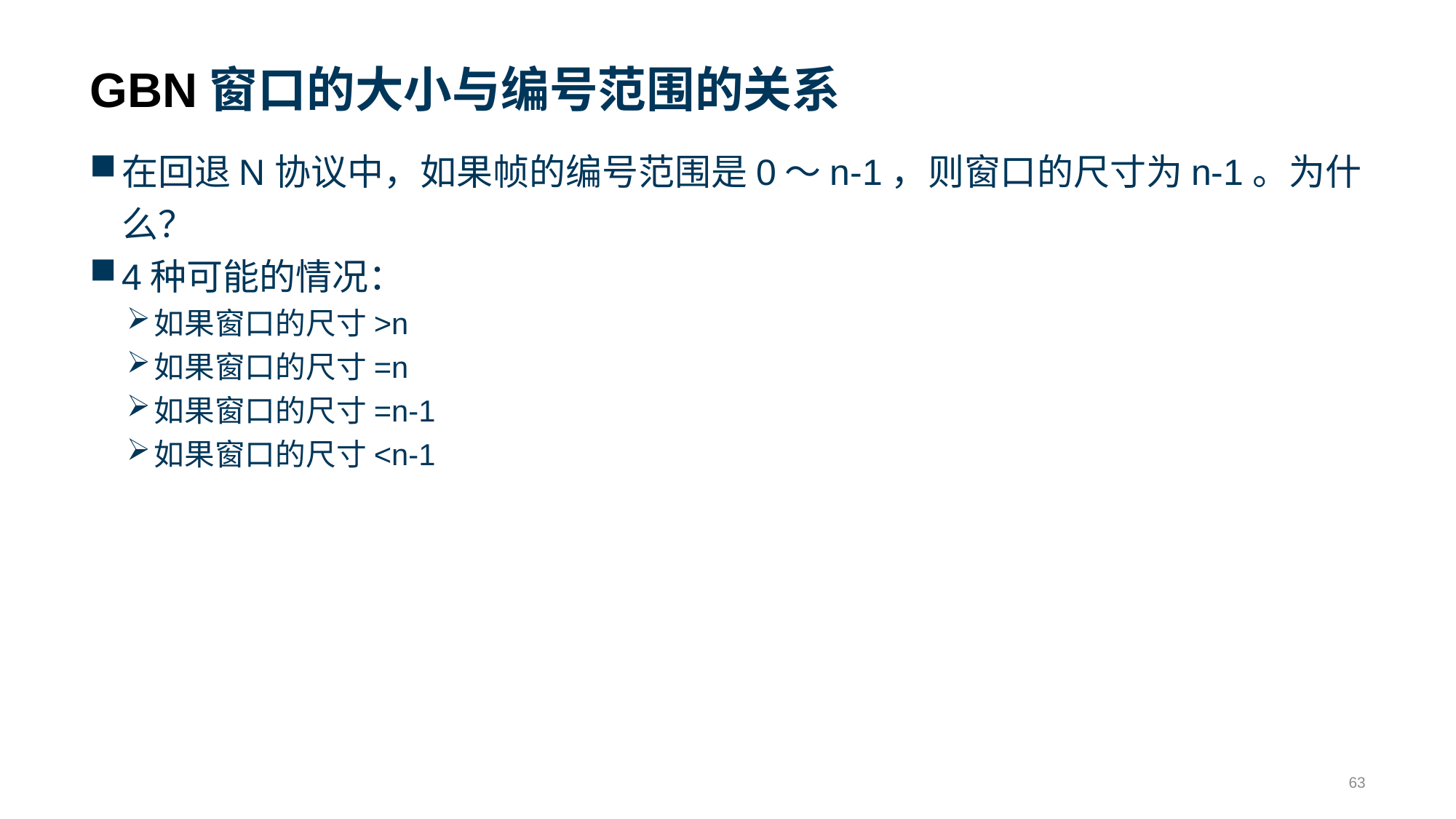

# GBN窗口的大小与编号范围的关系
在回退N协议中，如果帧的编号范围是0～n-1，则窗口的尺寸为n-1。为什么？
4种可能的情况：
如果窗口的尺寸>n
如果窗口的尺寸=n
如果窗口的尺寸=n-1
如果窗口的尺寸<n-1

63